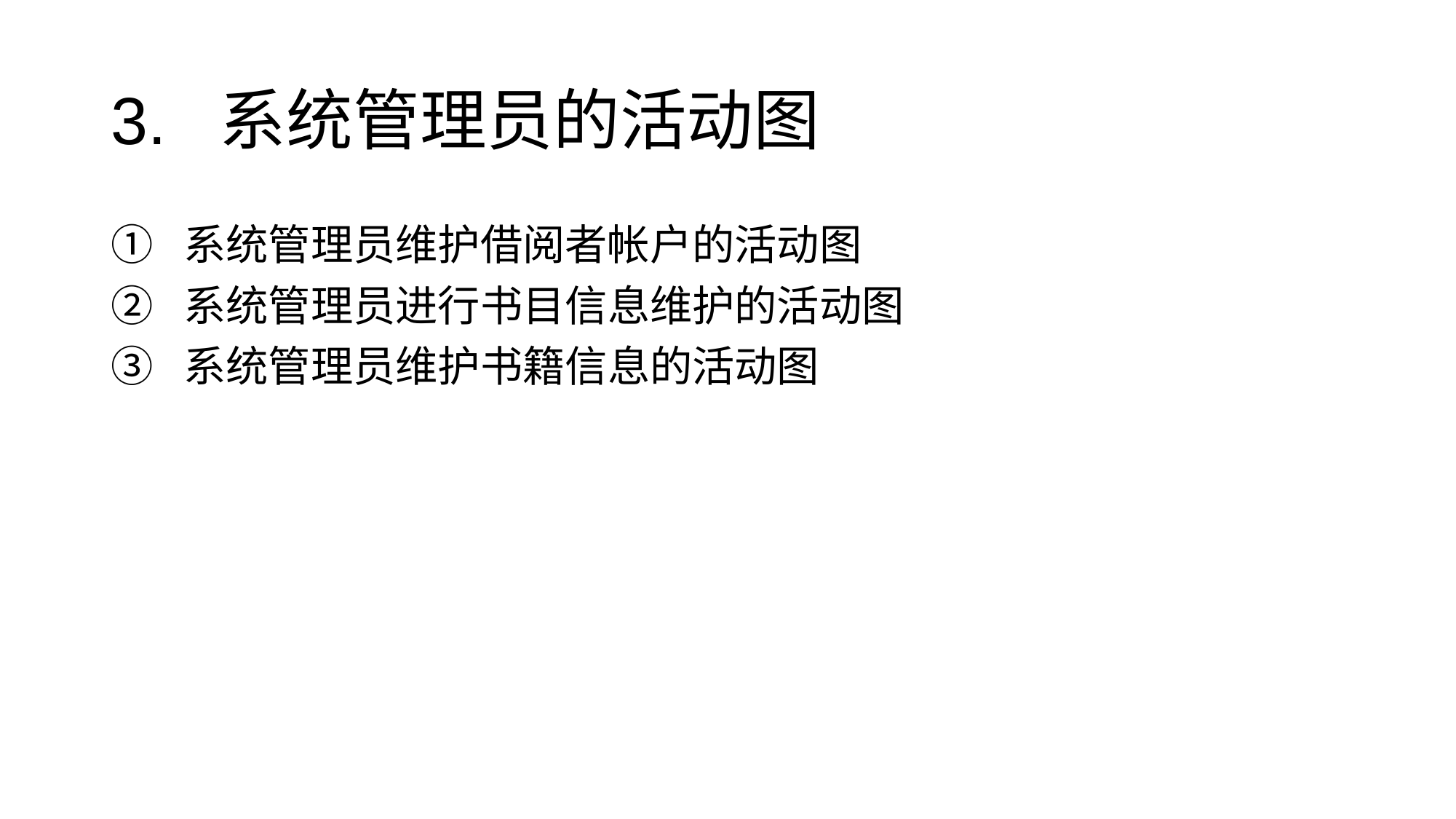

# 3.  系统管理员的活动图
系统管理员维护借阅者帐户的活动图
系统管理员进行书目信息维护的活动图
系统管理员维护书籍信息的活动图